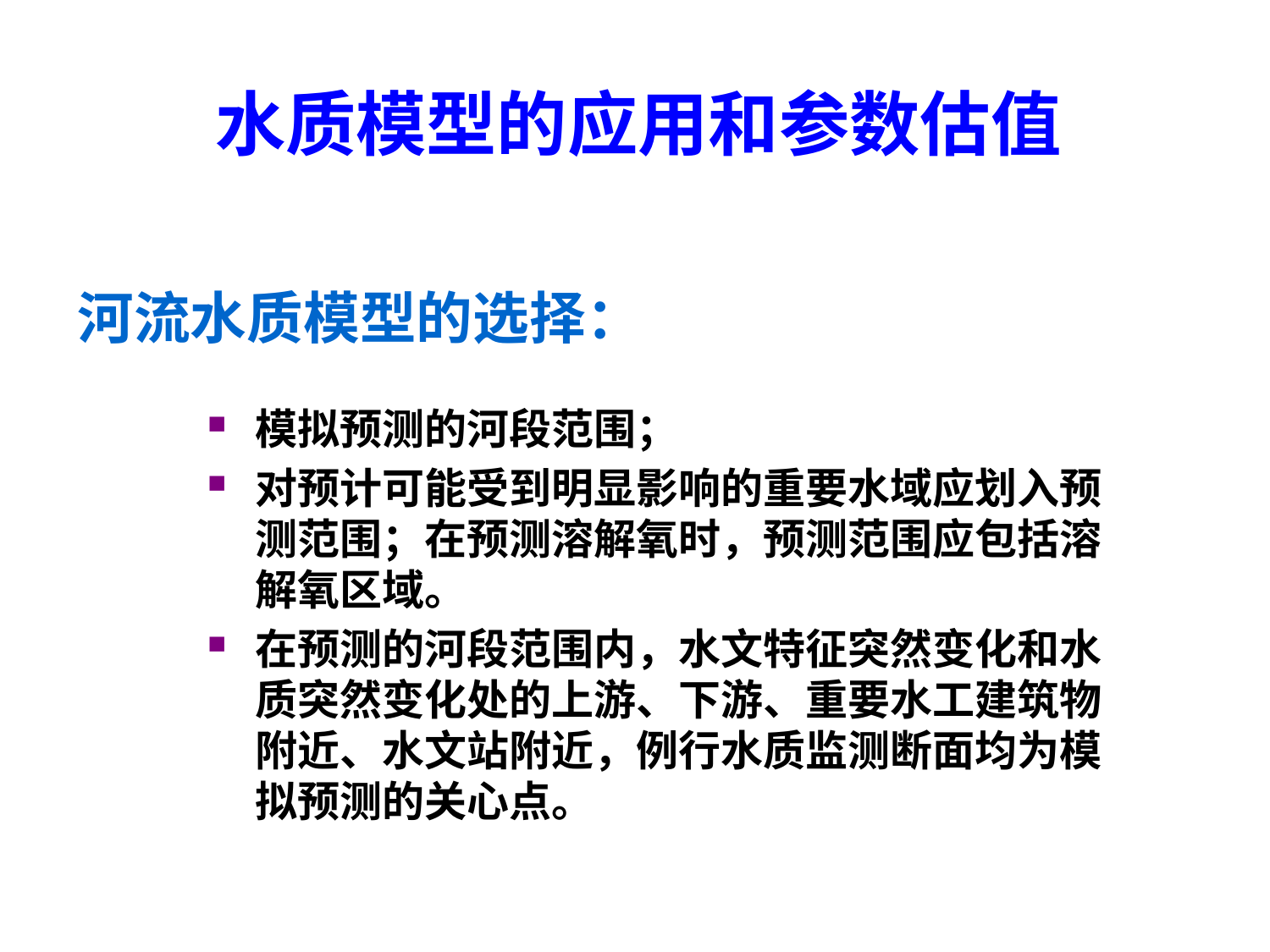

水质模型的应用和参数估值
河流水质模型的选择：
模拟预测的河段范围；
对预计可能受到明显影响的重要水域应划入预测范围；在预测溶解氧时，预测范围应包括溶解氧区域。
在预测的河段范围内，水文特征突然变化和水质突然变化处的上游、下游、重要水工建筑物附近、水文站附近，例行水质监测断面均为模拟预测的关心点。